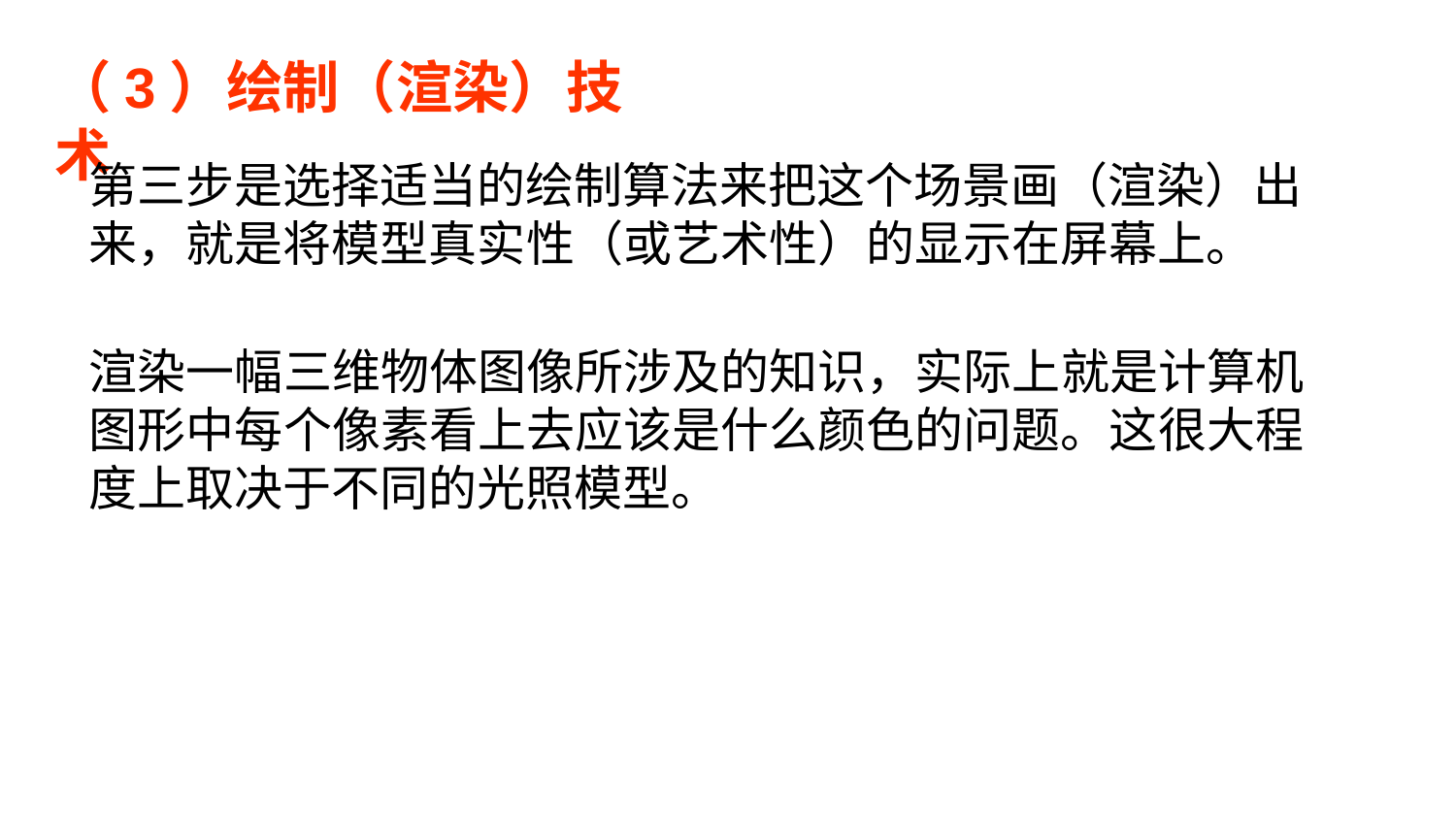

# （3）绘制（渲染）技术
第三步是选择适当的绘制算法来把这个场景画（渲染）出 来，就是将模型真实性（或艺术性）的显示在屏幕上。

渲染一幅三维物体图像所涉及的知识，实际上就是计算机 图形中每个像素看上去应该是什么颜色的问题。这很大程 度上取决于不同的光照模型。